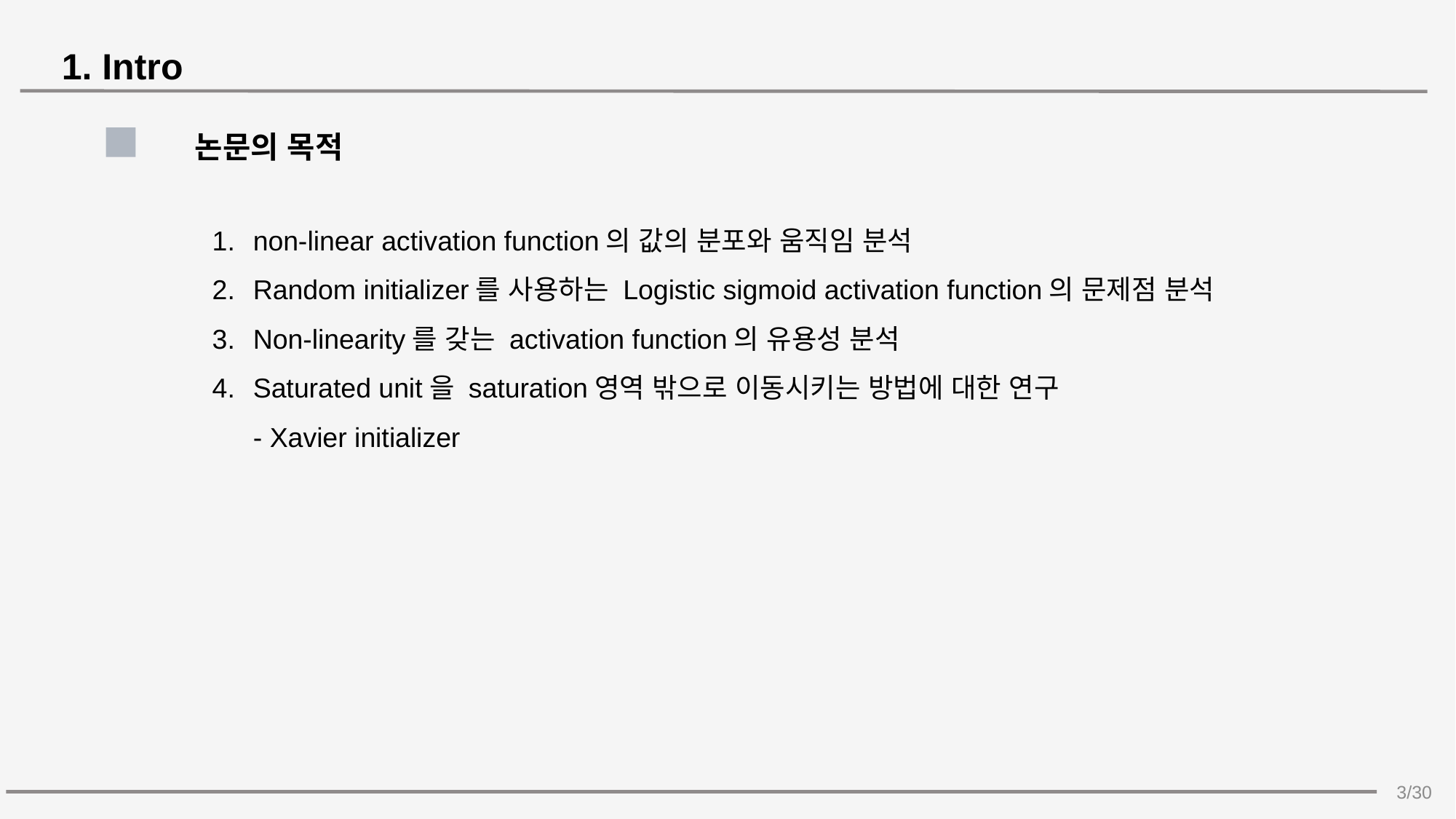

1. Intro
논문의 목적

non-linear activation function의 값의 분포와 움직임 분석
Random initializer를 사용하는 Logistic sigmoid activation function의 문제점 분석
Non-linearity를 갖는 activation function의 유용성 분석
Saturated unit을 saturation영역 밖으로 이동시키는 방법에 대한 연구
- Xavier initializer
3/30